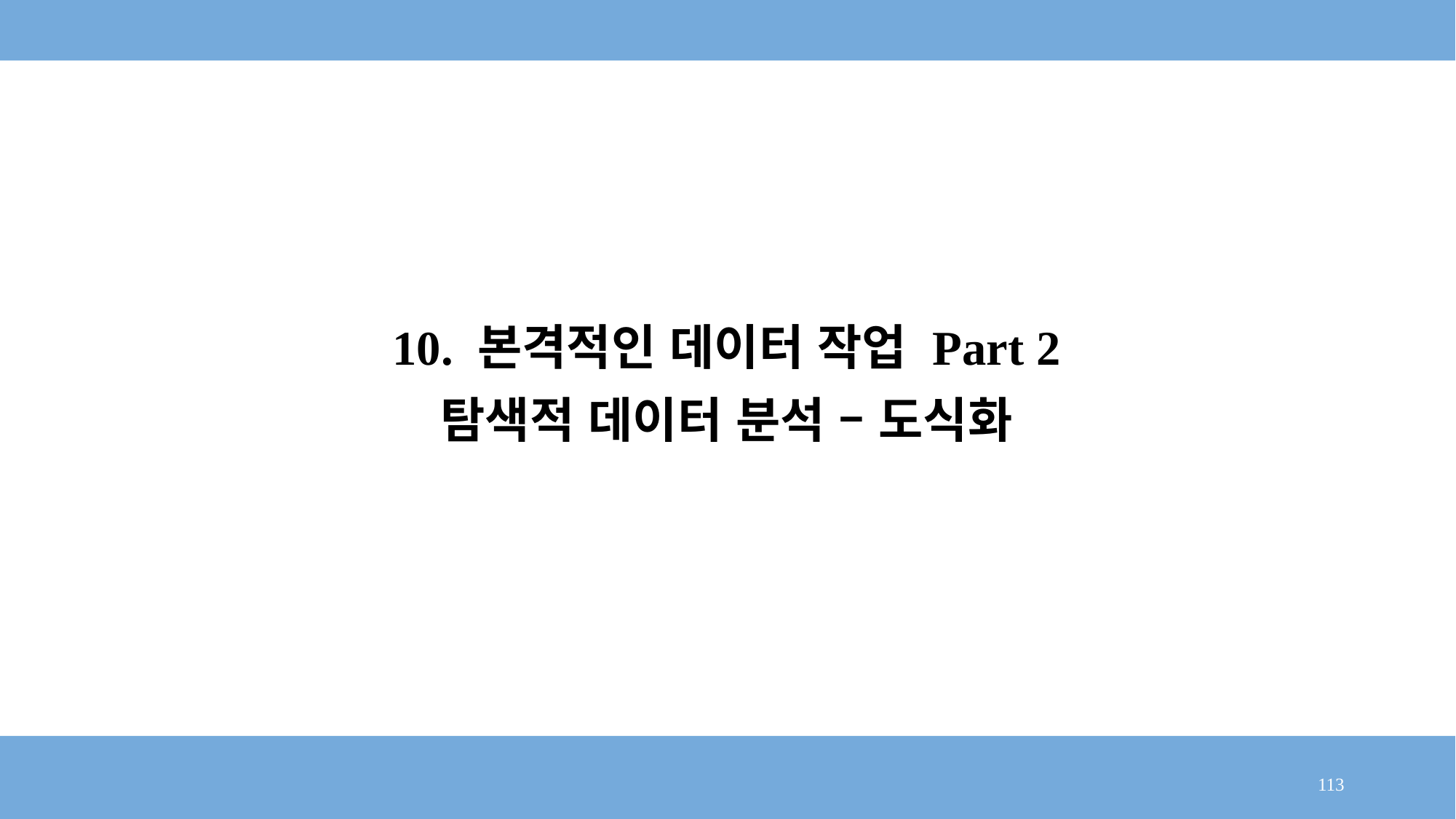

# 10. 본격적인 데이터 작업 Part 2 탐색적 데이터 분석 – 도식화

113